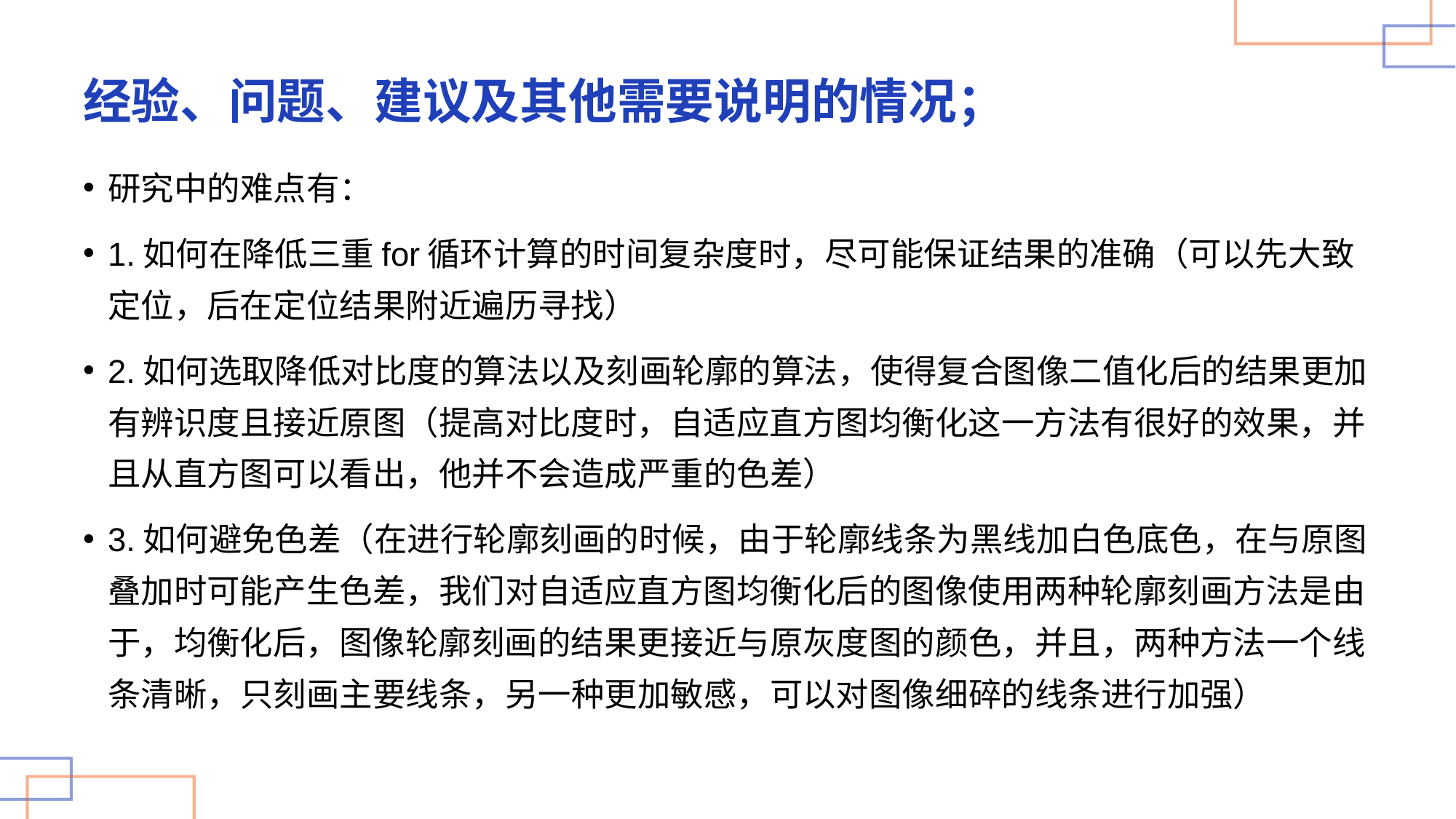

# 经验、问题、建议及其他需要说明的情况；
研究中的难点有：
1.如何在降低三重for循环计算的时间复杂度时，尽可能保证结果的准确（可以先大致定位，后在定位结果附近遍历寻找）
2.如何选取降低对比度的算法以及刻画轮廓的算法，使得复合图像二值化后的结果更加有辨识度且接近原图（提高对比度时，自适应直方图均衡化这一方法有很好的效果，并且从直方图可以看出，他并不会造成严重的色差）
3.如何避免色差（在进行轮廓刻画的时候，由于轮廓线条为黑线加白色底色，在与原图叠加时可能产生色差，我们对自适应直方图均衡化后的图像使用两种轮廓刻画方法是由于，均衡化后，图像轮廓刻画的结果更接近与原灰度图的颜色，并且，两种方法一个线条清晰，只刻画主要线条，另一种更加敏感，可以对图像细碎的线条进行加强）